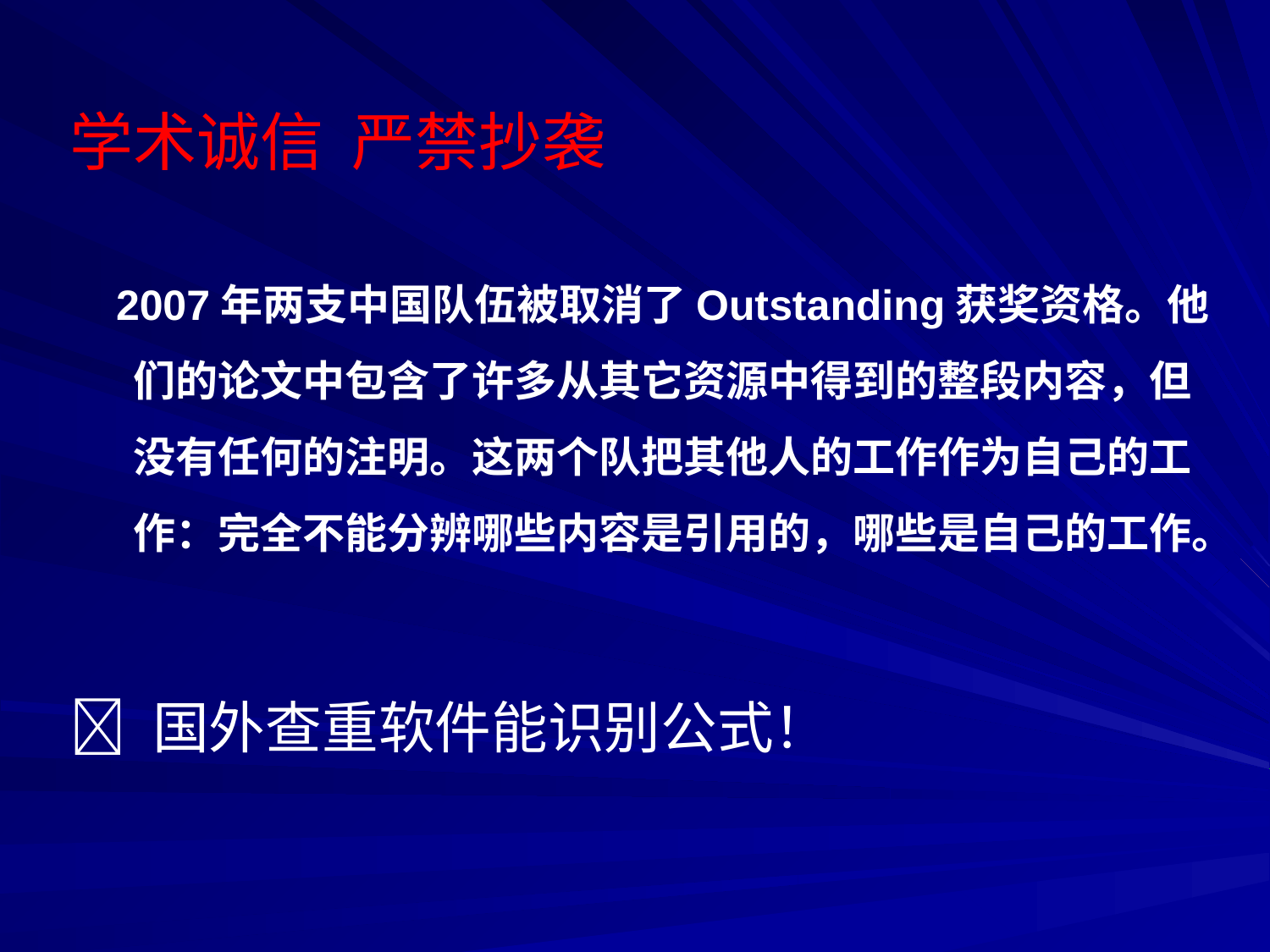

学术诚信  严禁抄袭
    2007年两支中国队伍被取消了Outstanding获奖资格。他们的论文中包含了许多从其它资源中得到的整段内容，但没有任何的注明。这两个队把其他人的工作作为自己的工作：完全不能分辨哪些内容是引用的，哪些是自己的工作。
• 国外查重软件能识别公式！